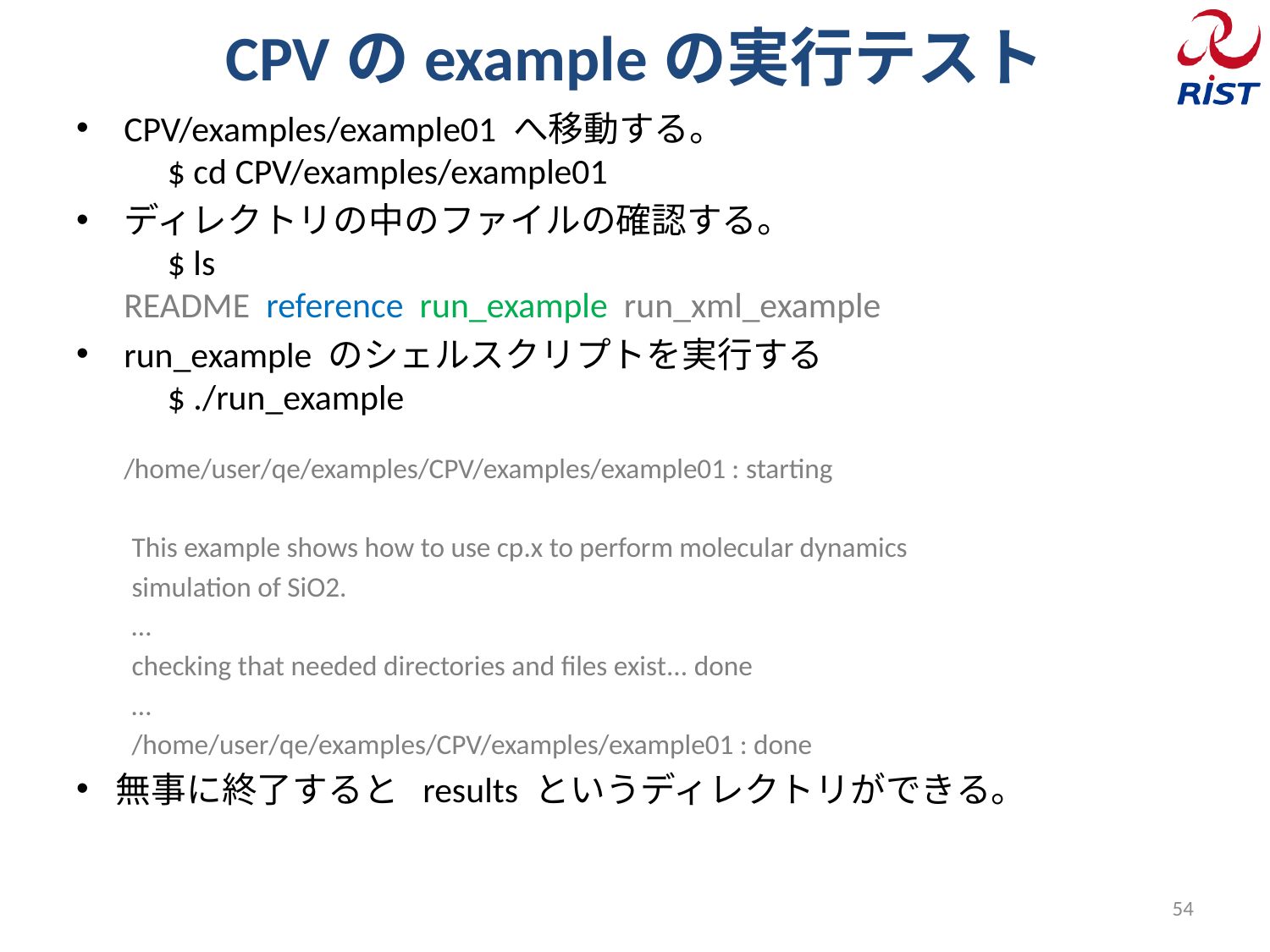

# CPVのexampleの実行テスト
CPV/examples/example01 へ移動する。
　$ cd CPV/examples/example01
ディレクトリの中のファイルの確認する。
　$ ls
README  reference  run_example  run_xml_example
run_example のシェルスクリプトを実行する
　$ ./run_example
/home/user/qe/examples/CPV/examples/example01 : starting

This example shows how to use cp.x to perform molecular dynamics
simulation of SiO2.
…
checking that needed directories and files exist... done
…
/home/user/qe/examples/CPV/examples/example01 : done
無事に終了すると  results というディレクトリができる。
54